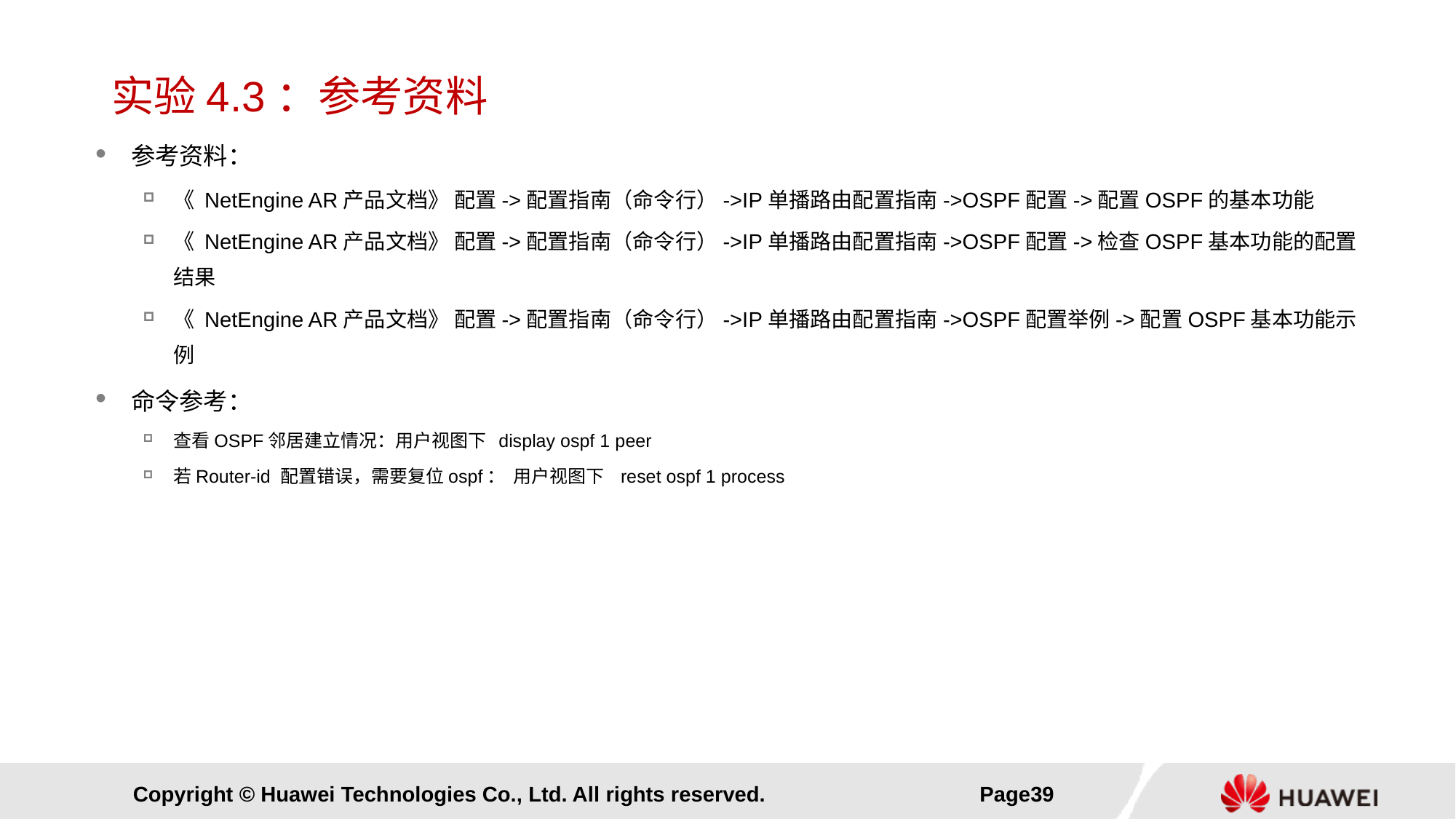

# 实验4.3：参考资料
参考资料：
《 NetEngine AR产品文档》 配置->配置指南（命令行）->IP单播路由配置指南->OSPF配置->配置OSPF的基本功能
《 NetEngine AR产品文档》 配置->配置指南（命令行）->IP单播路由配置指南->OSPF配置->检查OSPF基本功能的配置结果
《 NetEngine AR产品文档》 配置->配置指南（命令行）->IP单播路由配置指南->OSPF配置举例->配置OSPF基本功能示例
命令参考：
查看OSPF邻居建立情况：用户视图下  display ospf 1 peer
若Router-id 配置错误，需要复位ospf：  用户视图下   reset ospf 1 process

Page39